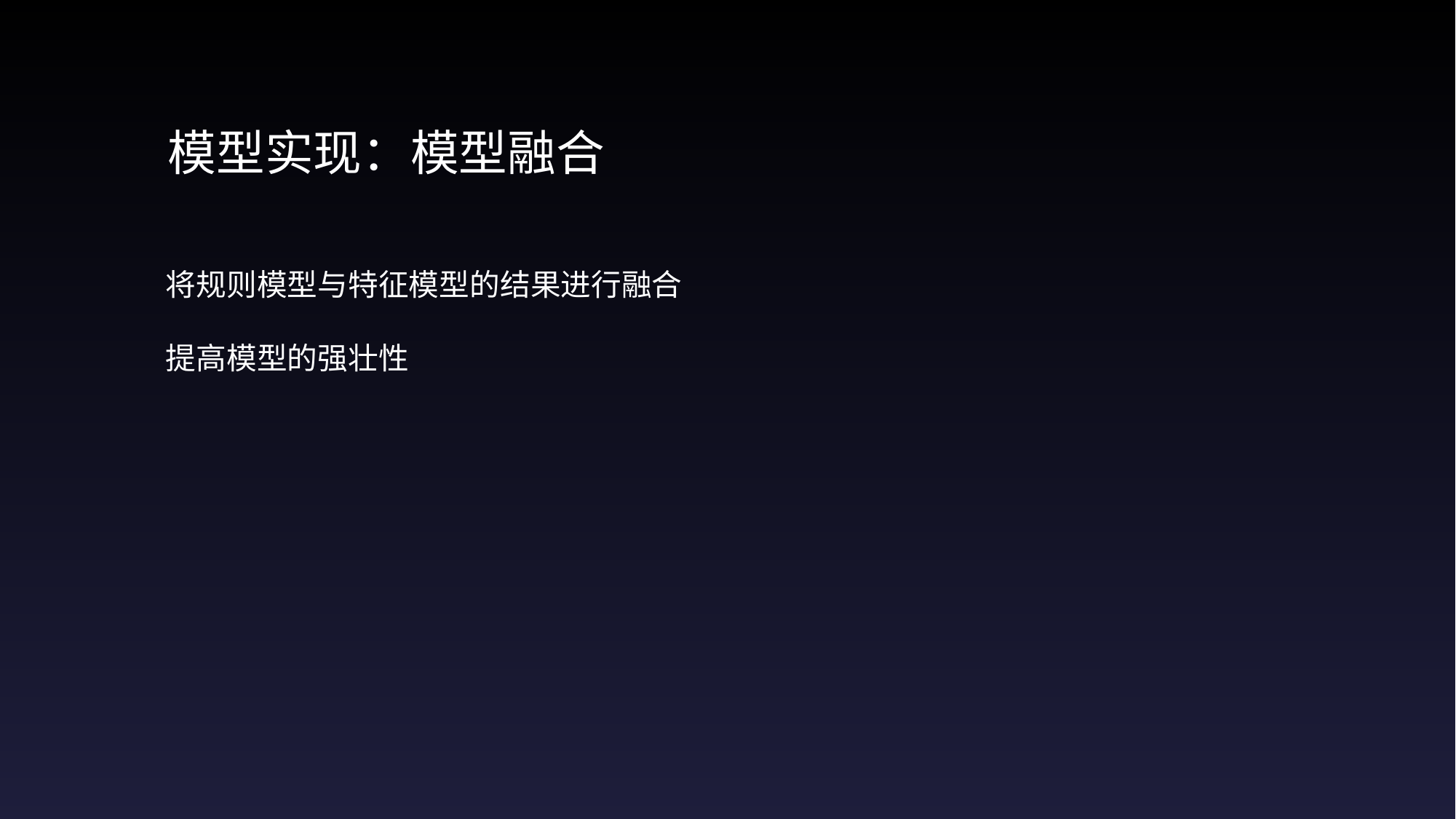

模型实现：模型融合
将规则模型与特征模型的结果进行融合

提高模型的强壮性